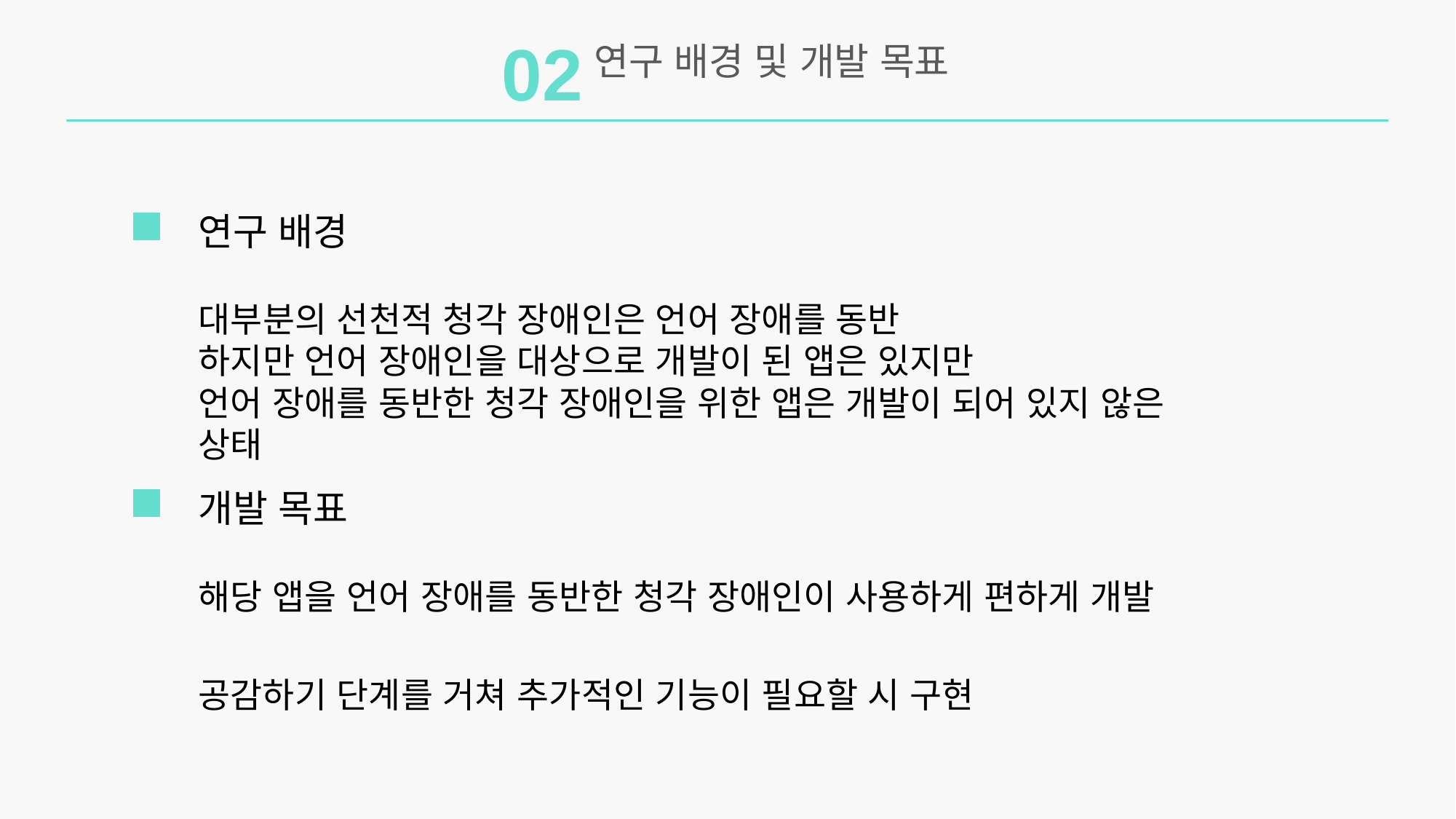

02
연구 배경 및 개발 목표

연구 배경

대부분의 선천적 청각 장애인은 언어 장애를 동반
하지만 언어 장애인을 대상으로 개발이 된 앱은 있지만
언어 장애를 동반한 청각 장애인을 위한 앱은 개발이 되어 있지 않은 상태
개발 목표

해당 앱을 언어 장애를 동반한 청각 장애인이 사용하게 편하게 개발
공감하기 단계를 거쳐 추가적인 기능이 필요할 시 구현